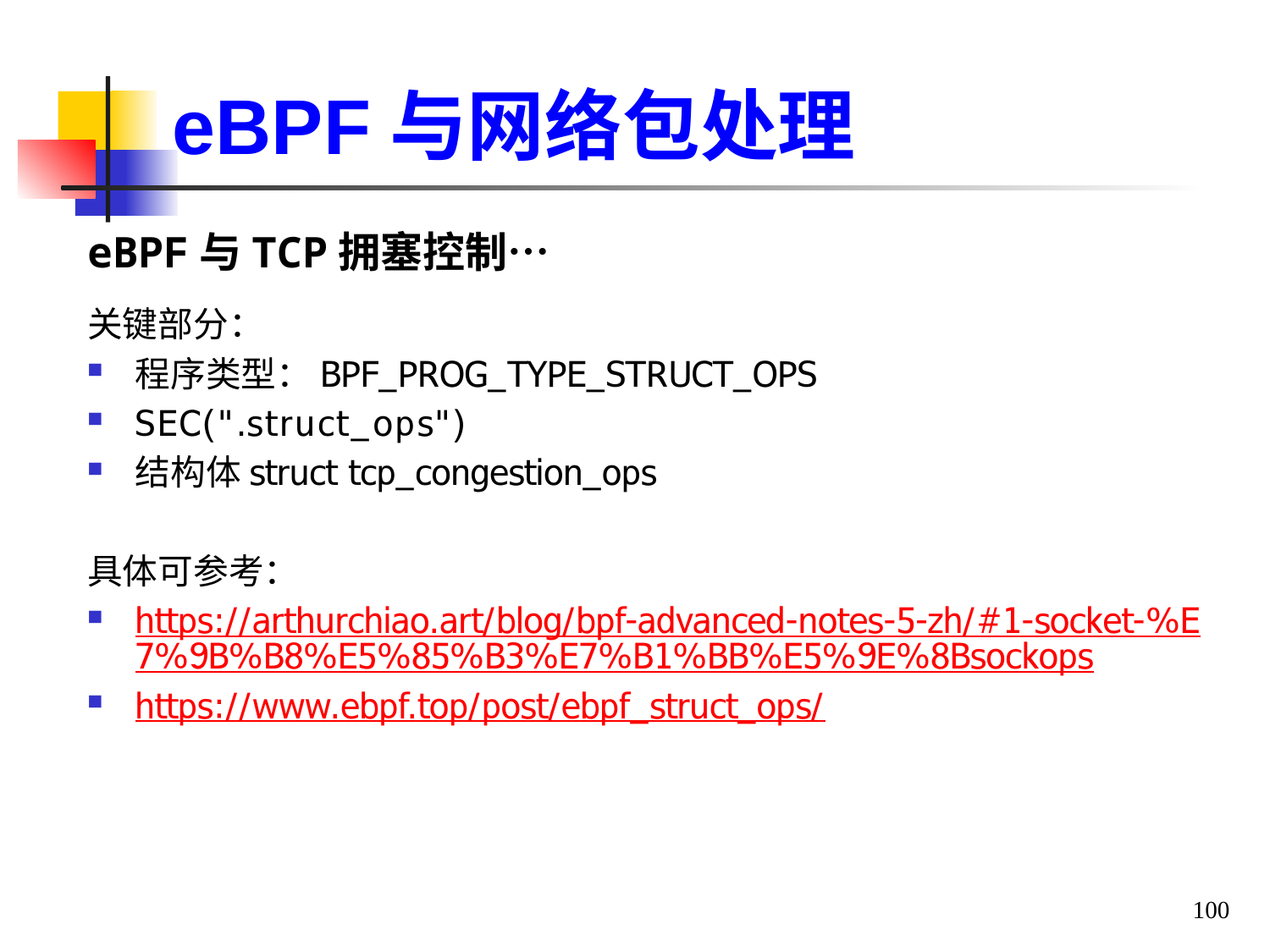

eBPF与网络包处理
eBPF与TCP拥塞控制…
关键部分：
程序类型：BPF_PROG_TYPE_STRUCT_OPS
SEC(".struct_ops")
结构体struct tcp_congestion_ops

具体可参考：
https://arthurchiao.art/blog/bpf-advanced-notes-5-zh/#1-socket-%E7%9B%B8%E5%85%B3%E7%B1%BB%E5%9E%8Bsockops
https://www.ebpf.top/post/ebpf_struct_ops/

100